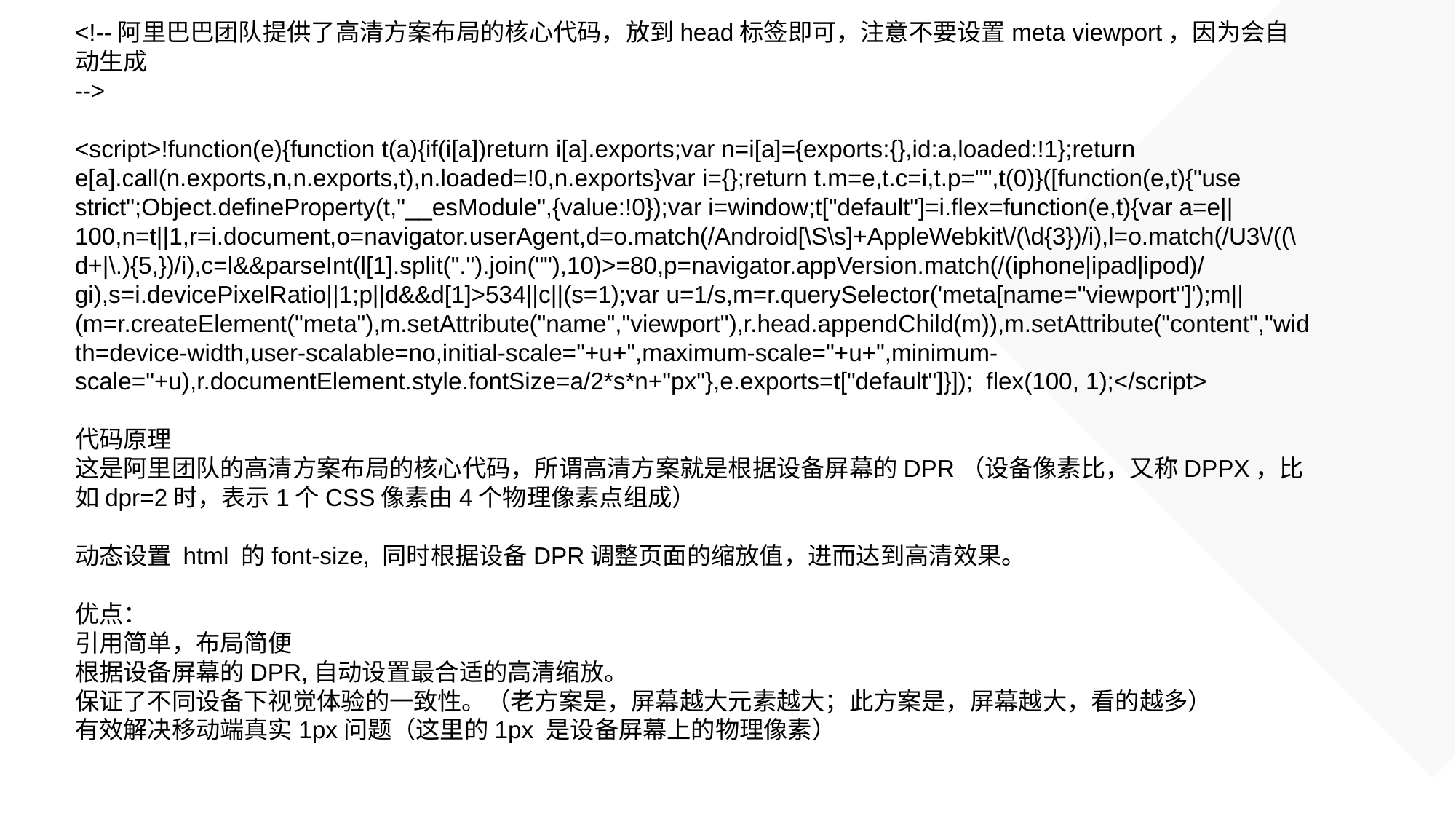

<!--阿里巴巴团队提供了高清方案布局的核心代码，放到head标签即可，注意不要设置meta viewport，因为会自动生成
-->

<script>!function(e){function t(a){if(i[a])return i[a].exports;var n=i[a]={exports:{},id:a,loaded:!1};return e[a].call(n.exports,n,n.exports,t),n.loaded=!0,n.exports}var i={};return t.m=e,t.c=i,t.p="",t(0)}([function(e,t){"use strict";Object.defineProperty(t,"__esModule",{value:!0});var i=window;t["default"]=i.flex=function(e,t){var a=e||100,n=t||1,r=i.document,o=navigator.userAgent,d=o.match(/Android[\S\s]+AppleWebkit\/(\d{3})/i),l=o.match(/U3\/((\d+|\.){5,})/i),c=l&&parseInt(l[1].split(".").join(""),10)>=80,p=navigator.appVersion.match(/(iphone|ipad|ipod)/gi),s=i.devicePixelRatio||1;p||d&&d[1]>534||c||(s=1);var u=1/s,m=r.querySelector('meta[name="viewport"]');m||(m=r.createElement("meta"),m.setAttribute("name","viewport"),r.head.appendChild(m)),m.setAttribute("content","width=device-width,user-scalable=no,initial-scale="+u+",maximum-scale="+u+",minimum-scale="+u),r.documentElement.style.fontSize=a/2*s*n+"px"},e.exports=t["default"]}]);  flex(100, 1);</script>

代码原理
这是阿里团队的高清方案布局的核心代码，所谓高清方案就是根据设备屏幕的DPR（设备像素比，又称DPPX，比如dpr=2时，表示1个CSS像素由4个物理像素点组成）

动态设置 html 的font-size, 同时根据设备DPR调整页面的缩放值，进而达到高清效果。

优点：
引用简单，布局简便
根据设备屏幕的DPR,自动设置最合适的高清缩放。
保证了不同设备下视觉体验的一致性。（老方案是，屏幕越大元素越大；此方案是，屏幕越大，看的越多）
有效解决移动端真实1px问题（这里的1px 是设备屏幕上的物理像素）